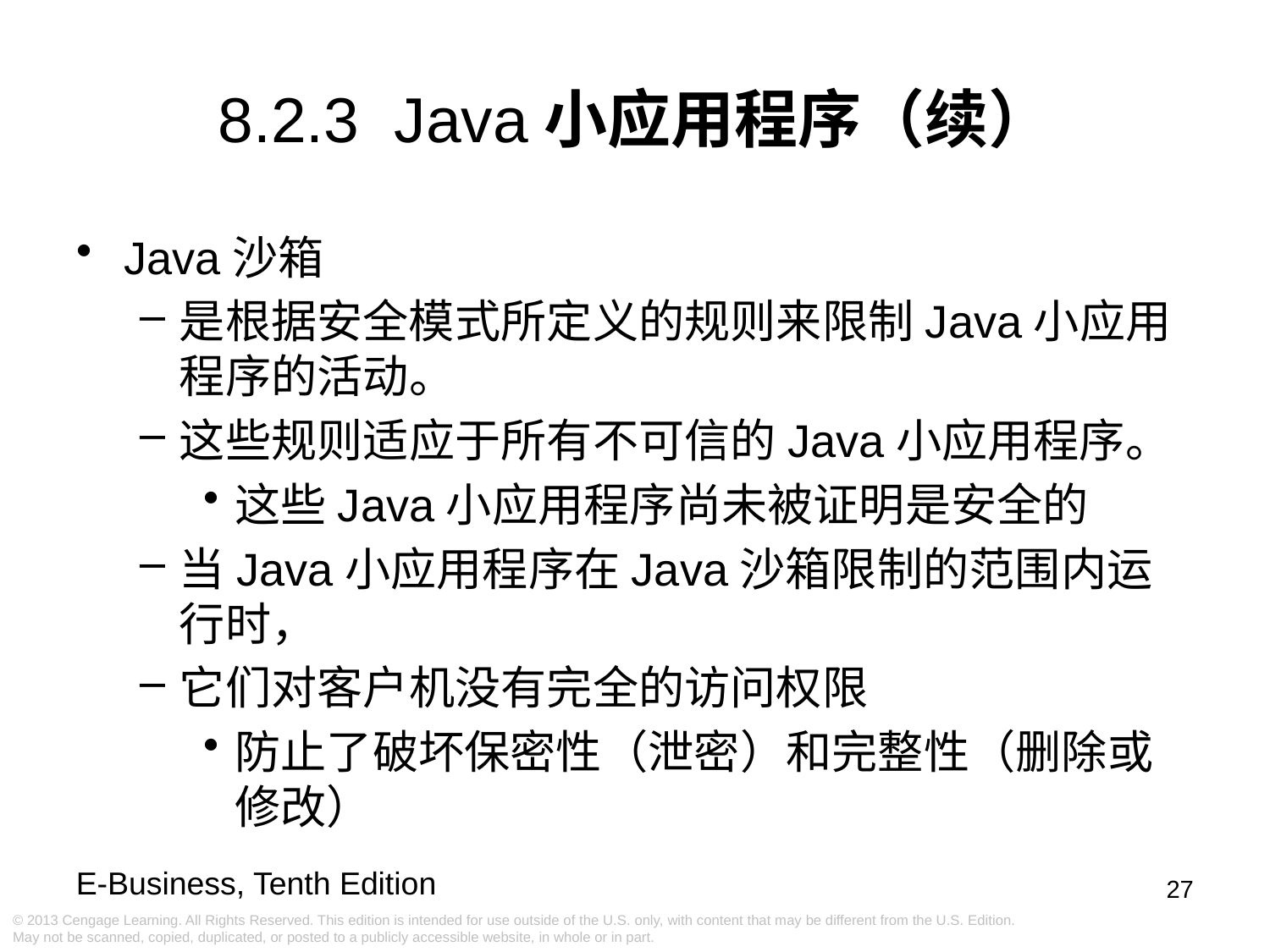

# 8.2.3  Java小应用程序（续）
Java沙箱
是根据安全模式所定义的规则来限制Java小应用程序的活动。
这些规则适应于所有不可信的Java小应用程序。
这些Java小应用程序尚未被证明是安全的
当Java小应用程序在Java沙箱限制的范围内运行时，
它们对客户机没有完全的访问权限
防止了破坏保密性（泄密）和完整性（删除或修改）
27